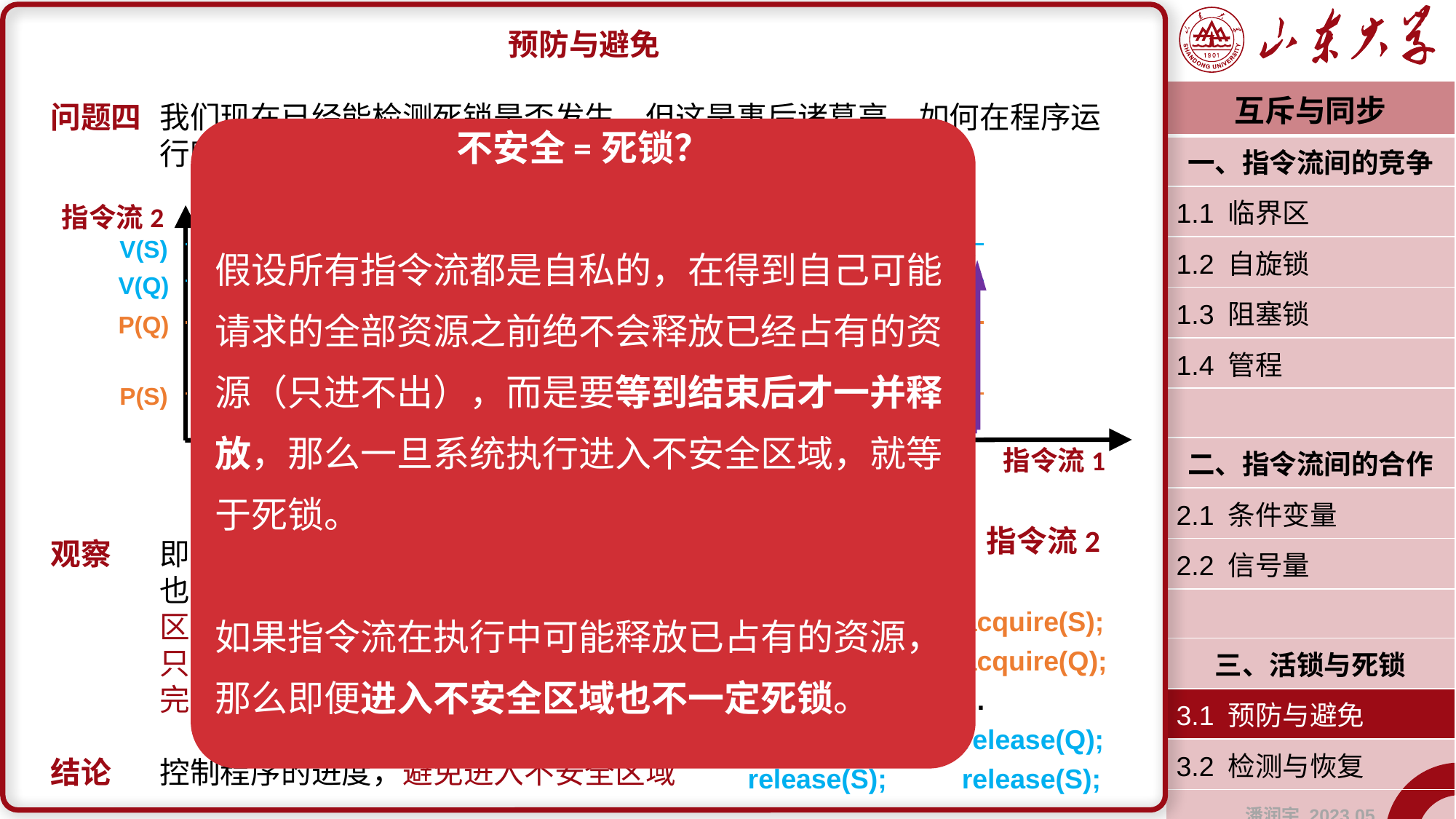

预防与避免

问题四	我们现在已经能检测死锁是否发生，但这是事后诸葛亮。如何在程序运	行时避免死锁呢？

观察	即便程序本身有可能死锁，最终的结果
	也不一定是死锁。当执行流进入不安全
	区域（交叉分配）时，才有可能死锁；
	只有在死锁点上（交叉请求），环路才
	完成，程序才会真正死锁。

结论	控制程序的进度，避免进入不安全区域
| 互斥与同步 |
| --- |
| 一、指令流间的竞争 |
| 1.1 临界区 |
| 1.2 自旋锁 |
| 1.3 阻塞锁 |
| 1.4 管程 |
|  |
| 二、指令流间的合作 |
| 2.1 条件变量 |
| 2.2 信号量 |
|  |
| 三、活锁与死锁 |
| 3.1 预防与避免 |
| 3.2 检测与恢复 |
| 潘润宇 2023.05 |
不安全=死锁？

假设所有指令流都是自私的，在得到自己可能请求的全部资源之前绝不会释放已经占有的资源（只进不出），而是要等到结束后才一并释放，那么一旦系统执行进入不安全区域，就等于死锁。

如果指令流在执行中可能释放已占有的资源，那么即便进入不安全区域也不一定死锁。

指令流2
V(S)
V(Q)
P(Q)

P(S)
不安全区域
指令流1
V(Q)
P(Q)
P(S)
V(S)
指令流1

acquire(Q);
acquire(S);
...
release(Q);
release(S);
指令流2

acquire(S);
acquire(Q);
...
release(Q);
release(S);